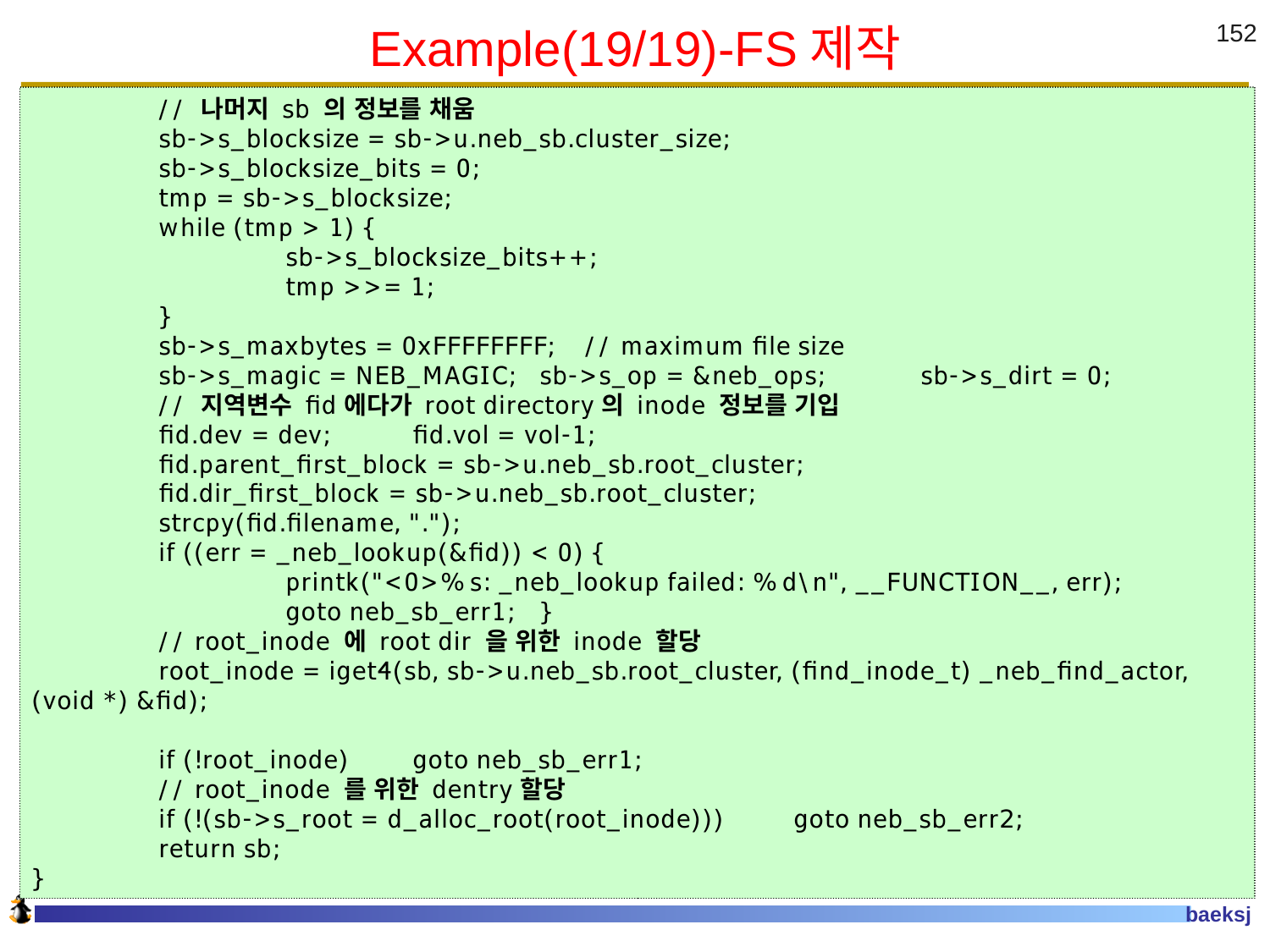

# Example(19/19)-FS제작
152
	// 나머지 sb 의 정보를 채움
	sb->s_blocksize = sb->u.neb_sb.cluster_size;
	sb->s_blocksize_bits = 0;
	tmp = sb->s_blocksize;
	while (tmp > 1) {
		sb->s_blocksize_bits++;
		tmp >>= 1;
	}
	sb->s_maxbytes = 0xFFFFFFFF;    // maximum file size
	sb->s_magic = NEB_MAGIC;	sb->s_op = &neb_ops;	sb->s_dirt = 0;
	// 지역변수 fid에다가 root directory의 inode 정보를 기입
	fid.dev = dev;	fid.vol = vol-1;
	fid.parent_first_block = sb->u.neb_sb.root_cluster;
	fid.dir_first_block = sb->u.neb_sb.root_cluster;
	strcpy(fid.filename, ".");
	if ((err = _neb_lookup(&fid)) < 0) {
		printk("<0>%s: _neb_lookup failed: %d\n", __FUNCTION__, err);
		goto neb_sb_err1;	}
	// root_inode 에 root dir 을 위한 inode 할당
	root_inode = iget4(sb, sb->u.neb_sb.root_cluster, (find_inode_t) _neb_find_actor, (void *) &fid);

	if (!root_inode)	goto neb_sb_err1;
	// root_inode 를 위한 dentry할당
	if (!(sb->s_root = d_alloc_root(root_inode)))	goto neb_sb_err2;
	return sb;
}
User가 mount명령을 내리면 ?